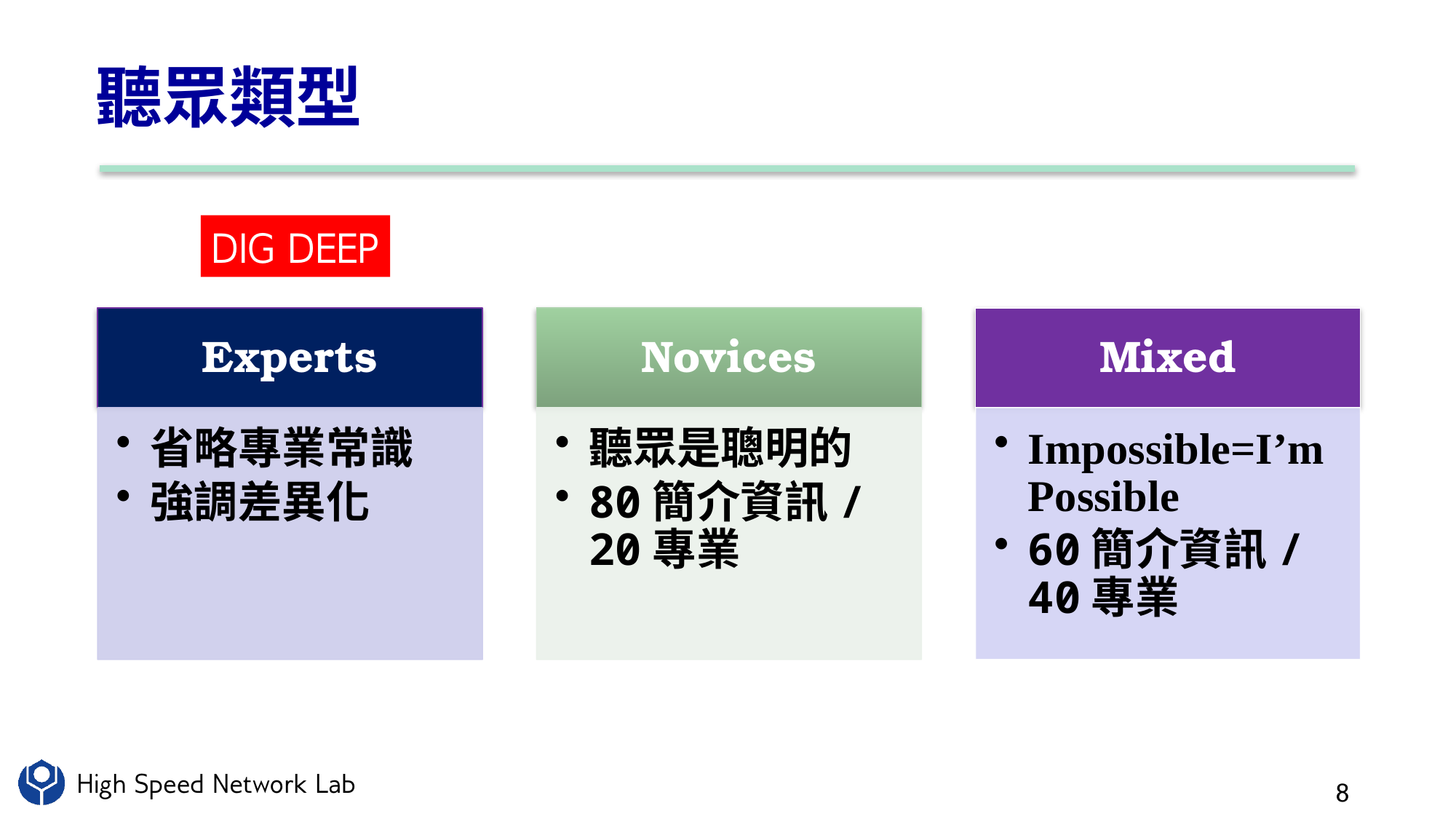

# 聽眾類型
Experts
省略專業常識
強調差異化
Novices
聽眾是聰明的
80簡介資訊/20專業
Mixed
Impossible=I’m Possible
60簡介資訊/40專業
DIG DEEP
8